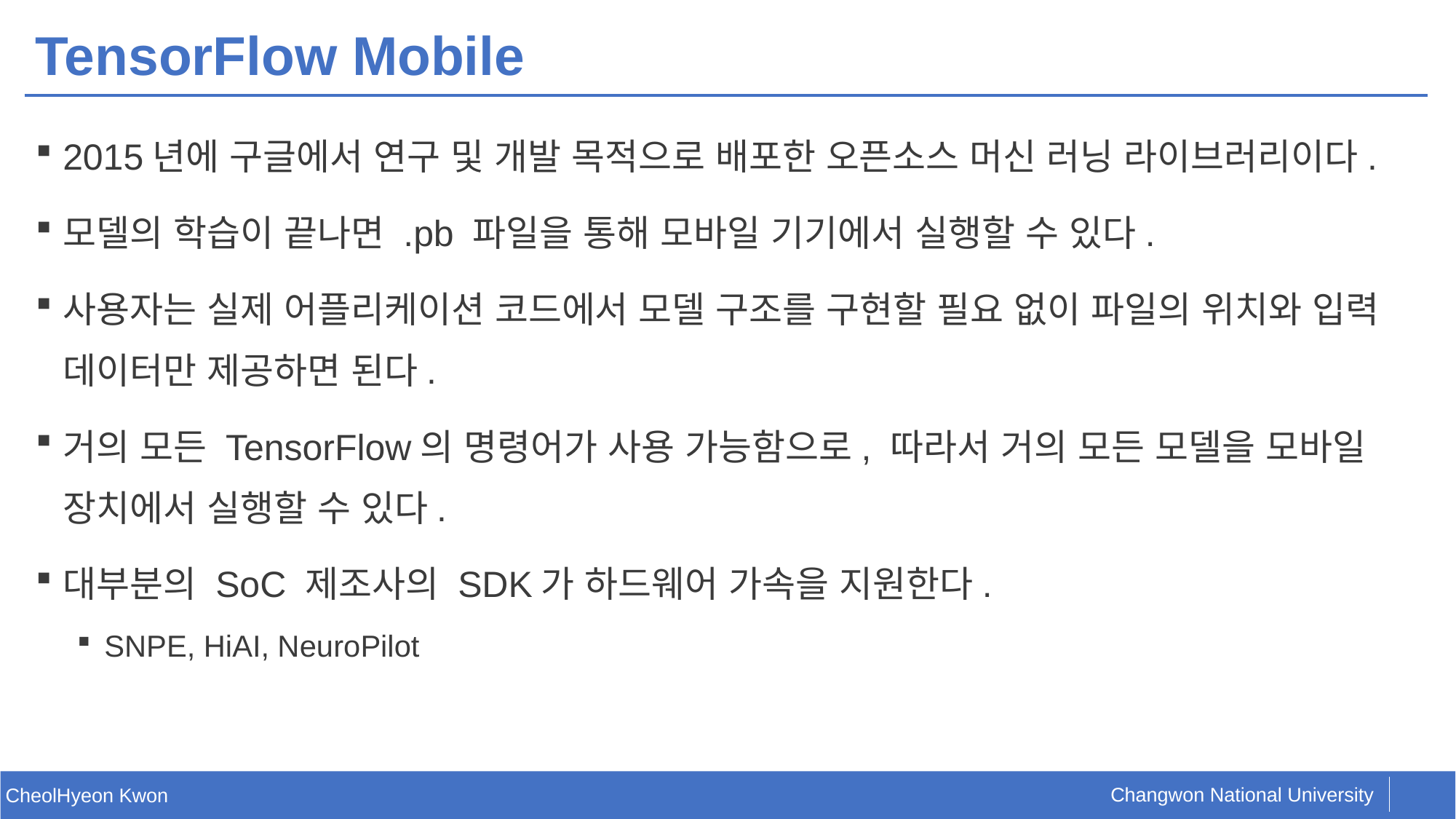

# TensorFlow Mobile
2015년에 구글에서 연구 및 개발 목적으로 배포한 오픈소스 머신 러닝 라이브러리이다.
모델의 학습이 끝나면 .pb 파일을 통해 모바일 기기에서 실행할 수 있다.
사용자는 실제 어플리케이션 코드에서 모델 구조를 구현할 필요 없이 파일의 위치와 입력 데이터만 제공하면 된다.
거의 모든 TensorFlow의 명령어가 사용 가능함으로, 따라서 거의 모든 모델을 모바일 장치에서 실행할 수 있다.
대부분의 SoC 제조사의 SDK가 하드웨어 가속을 지원한다.
SNPE, HiAI, NeuroPilot